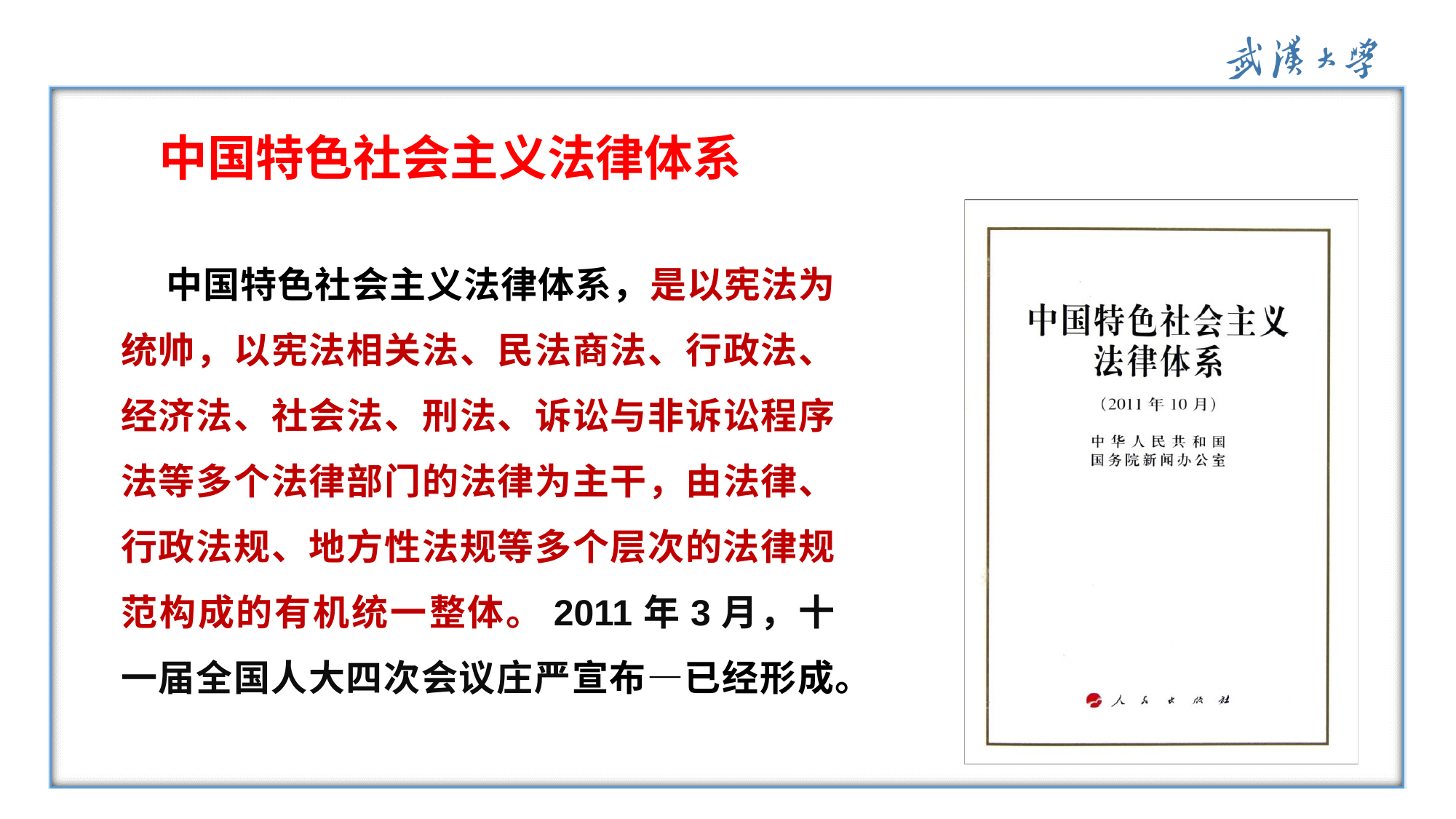

# 中国特色社会主义法律体系

    中国特色社会主义法律体系，是以宪法为统帅，以宪法相关法、民法商法、行政法、经济法、社会法、刑法、诉讼与非诉讼程序法等多个法律部门的法律为主干，由法律、行政法规、地方性法规等多个层次的法律规范构成的有机统一整体。2011年3月，十一届全国人大四次会议庄严宣布—已经形成。